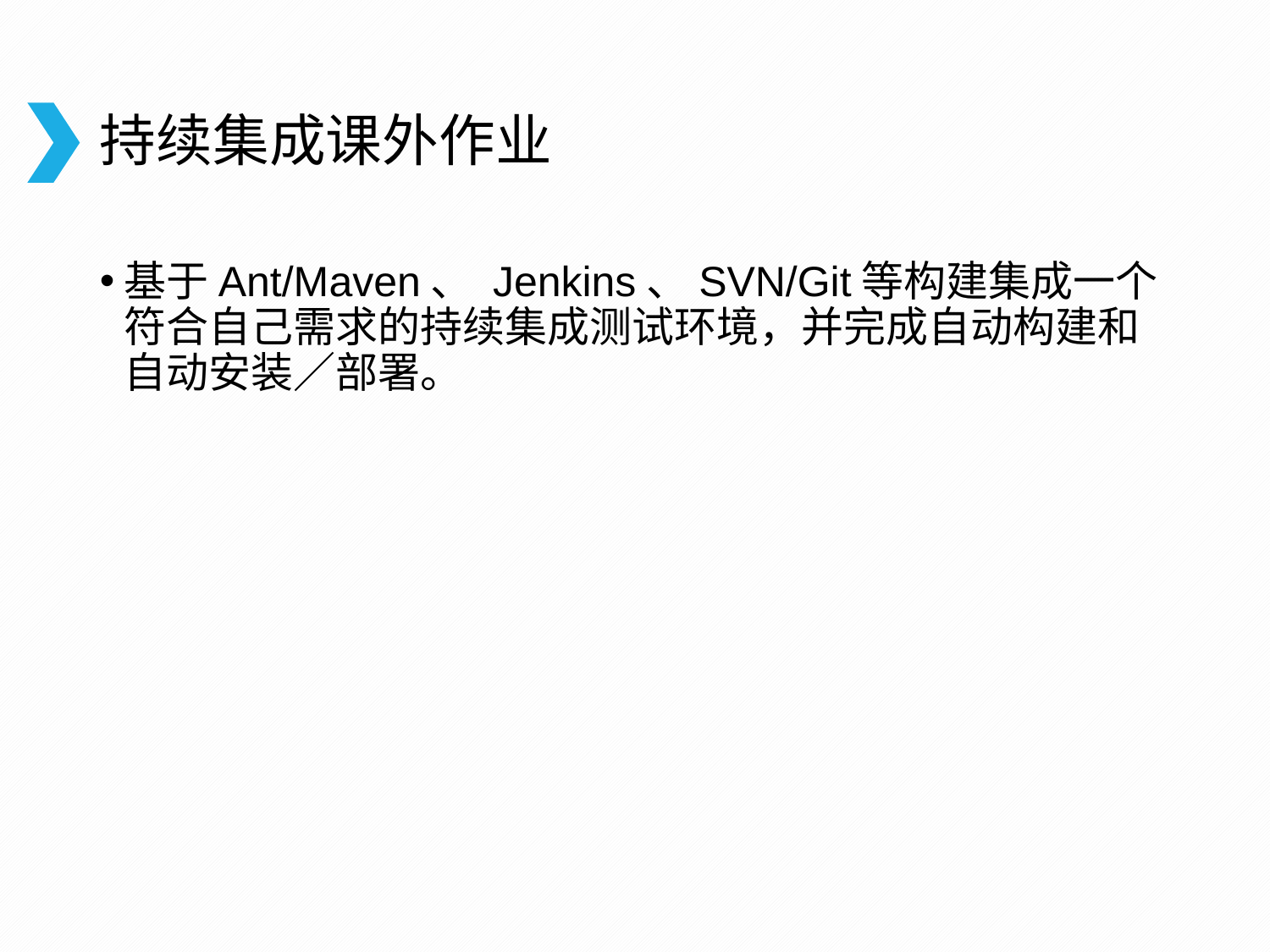

# 持续集成课外作业
基于Ant/Maven、 Jenkins、SVN/Git等构建集成一个符合自己需求的持续集成测试环境，并完成自动构建和自动安装／部署。